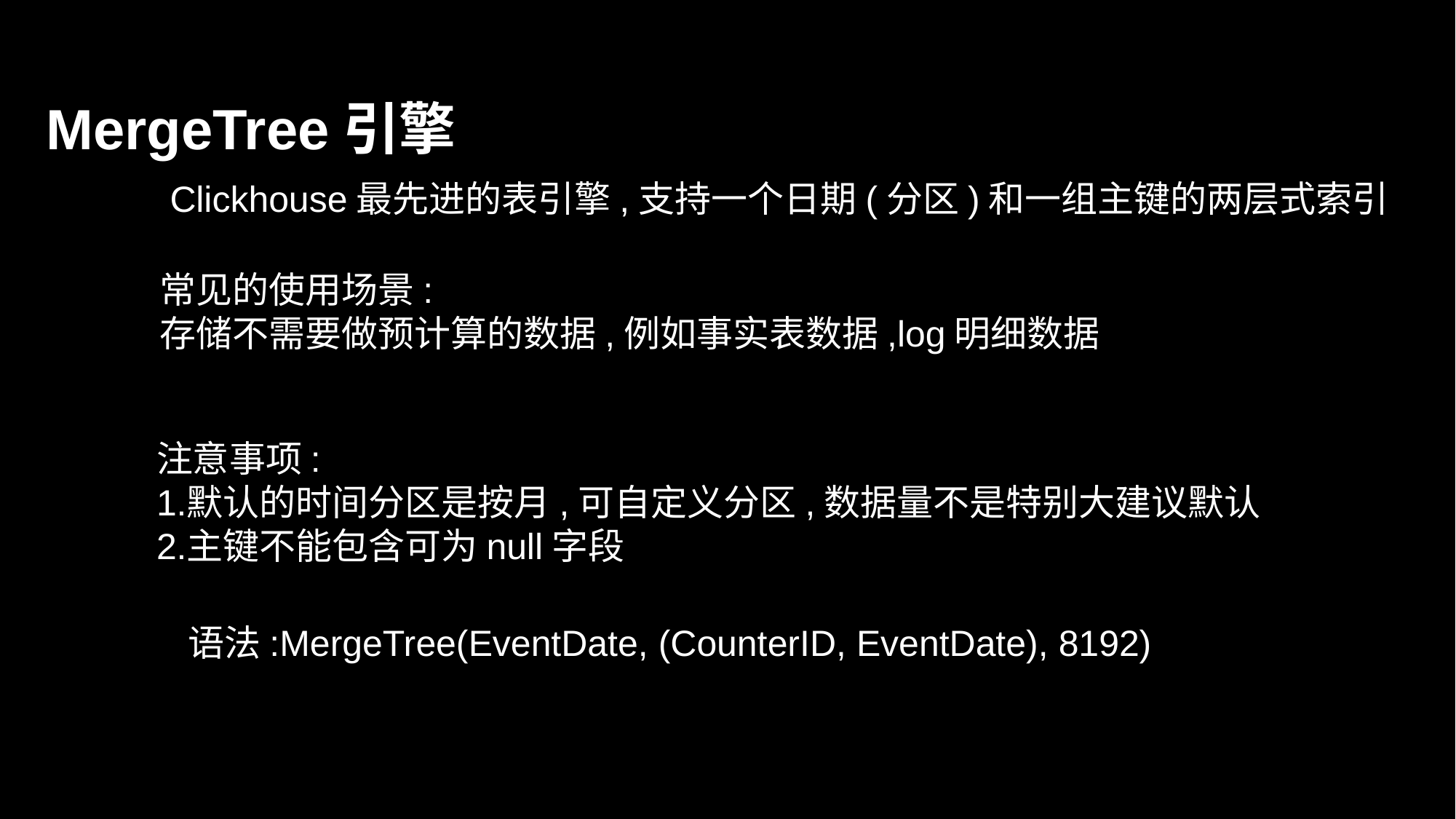

MergeTree引擎
Clickhouse最先进的表引擎,支持一个日期(分区)和一组主键的两层式索引
常见的使用场景:
存储不需要做预计算的数据,例如事实表数据,log明细数据
注意事项:
默认的时间分区是按月,可自定义分区,数据量不是特别大建议默认
主键不能包含可为null字段
语法:MergeTree(EventDate, (CounterID, EventDate), 8192)